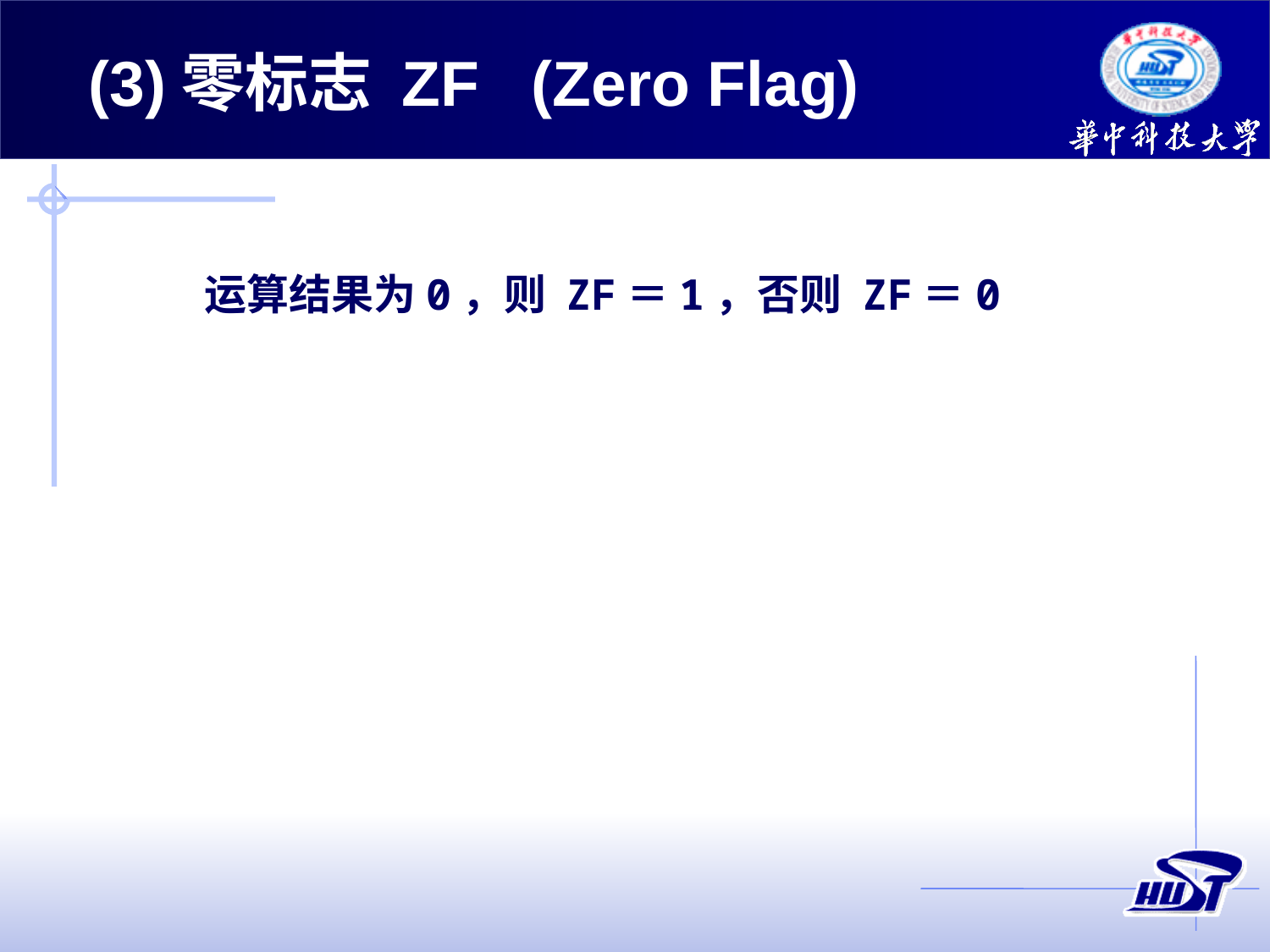

(3)零标志 ZF   (Zero Flag)
运算结果为0，则 ZF＝1，否则 ZF＝0